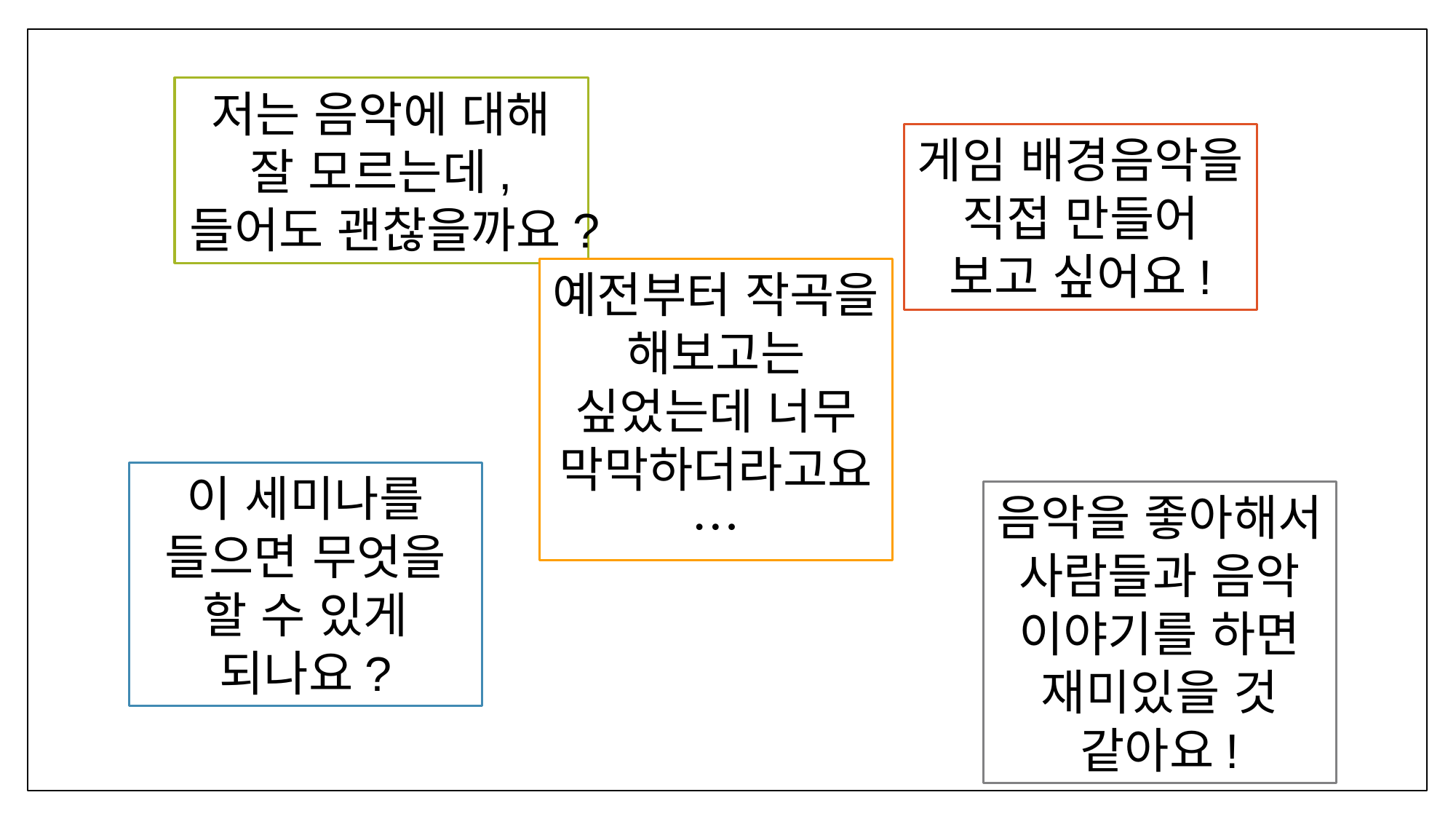

저는 음악에 대해 잘 모르는데, 들어도 괜찮을까요?
게임 배경음악을 직접 만들어 보고 싶어요!
예전부터 작곡을 해보고는 싶었는데 너무 막막하더라고요…
이 세미나를 들으면 무엇을 할 수 있게 되나요?
음악을 좋아해서 사람들과 음악 이야기를 하면 재미있을 것 같아요!